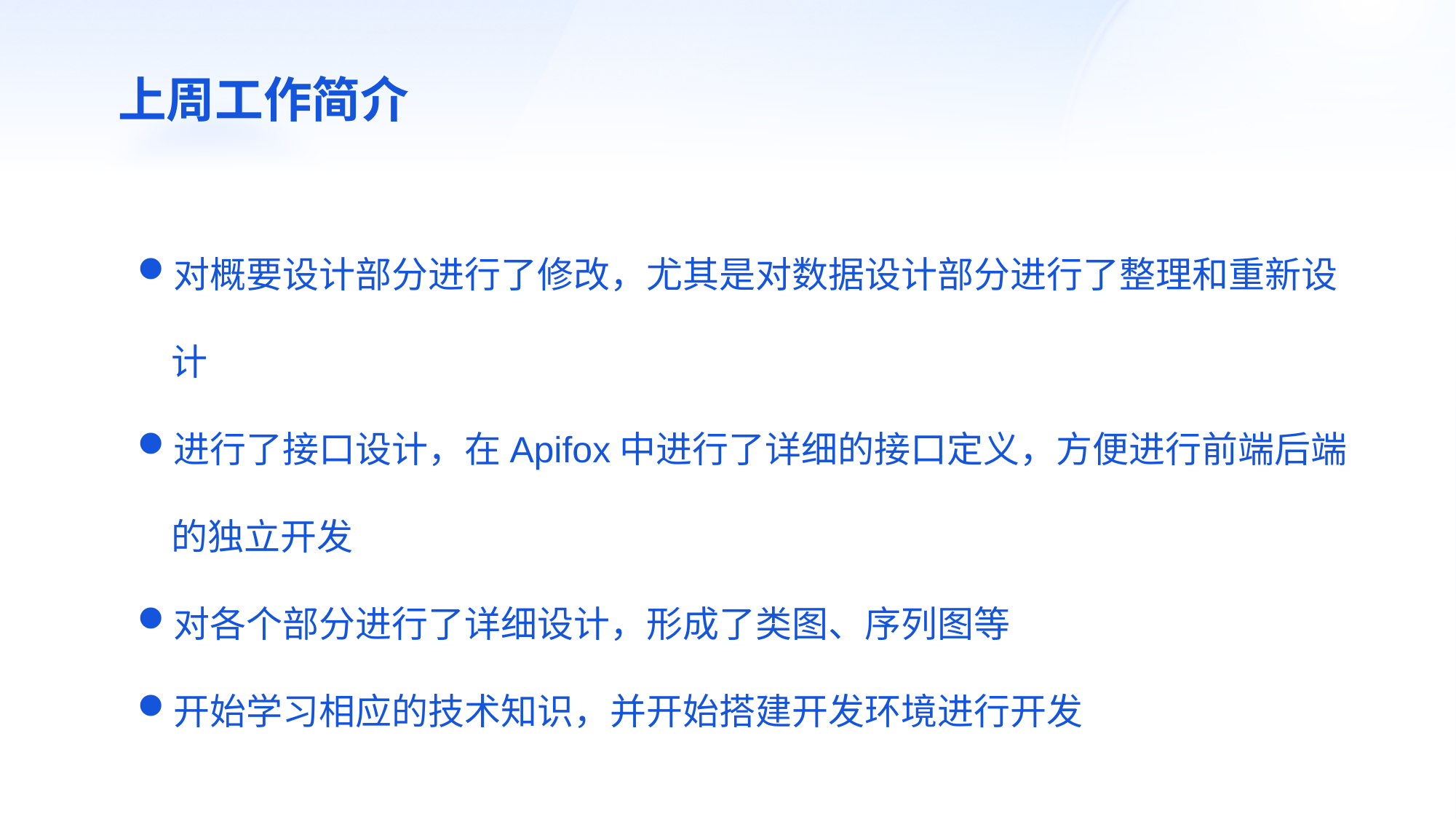

上周工作简介
对概要设计部分进行了修改，尤其是对数据设计部分进行了整理和重新设计
进行了接口设计，在Apifox中进行了详细的接口定义，方便进行前端后端的独立开发
对各个部分进行了详细设计，形成了类图、序列图等
开始学习相应的技术知识，并开始搭建开发环境进行开发